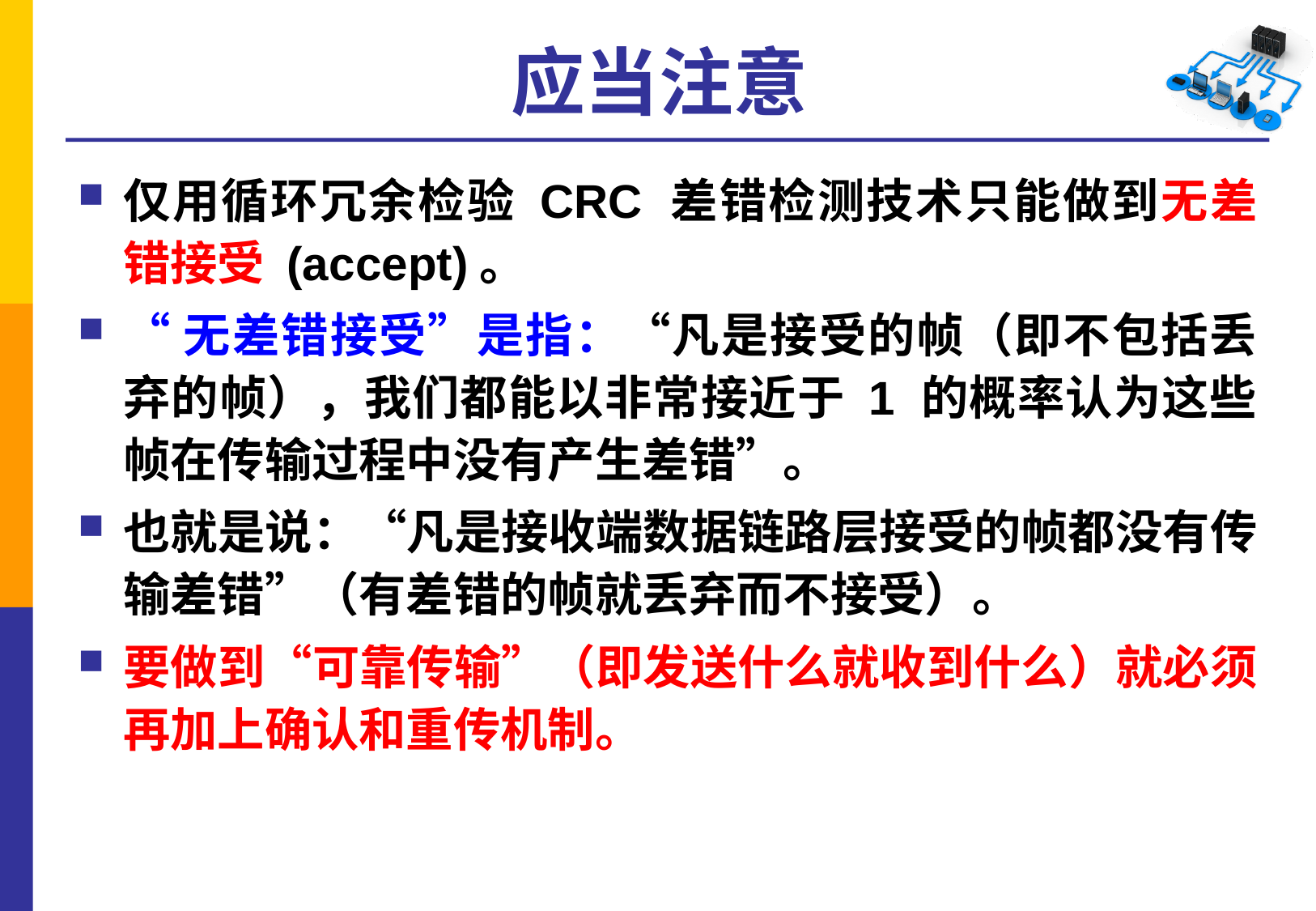

# 应当注意
仅用循环冗余检验 CRC 差错检测技术只能做到无差错接受 (accept)。
“无差错接受”是指：“凡是接受的帧（即不包括丢弃的帧），我们都能以非常接近于 1 的概率认为这些帧在传输过程中没有产生差错”。
也就是说：“凡是接收端数据链路层接受的帧都没有传输差错”（有差错的帧就丢弃而不接受）。
要做到“可靠传输”（即发送什么就收到什么）就必须再加上确认和重传机制。